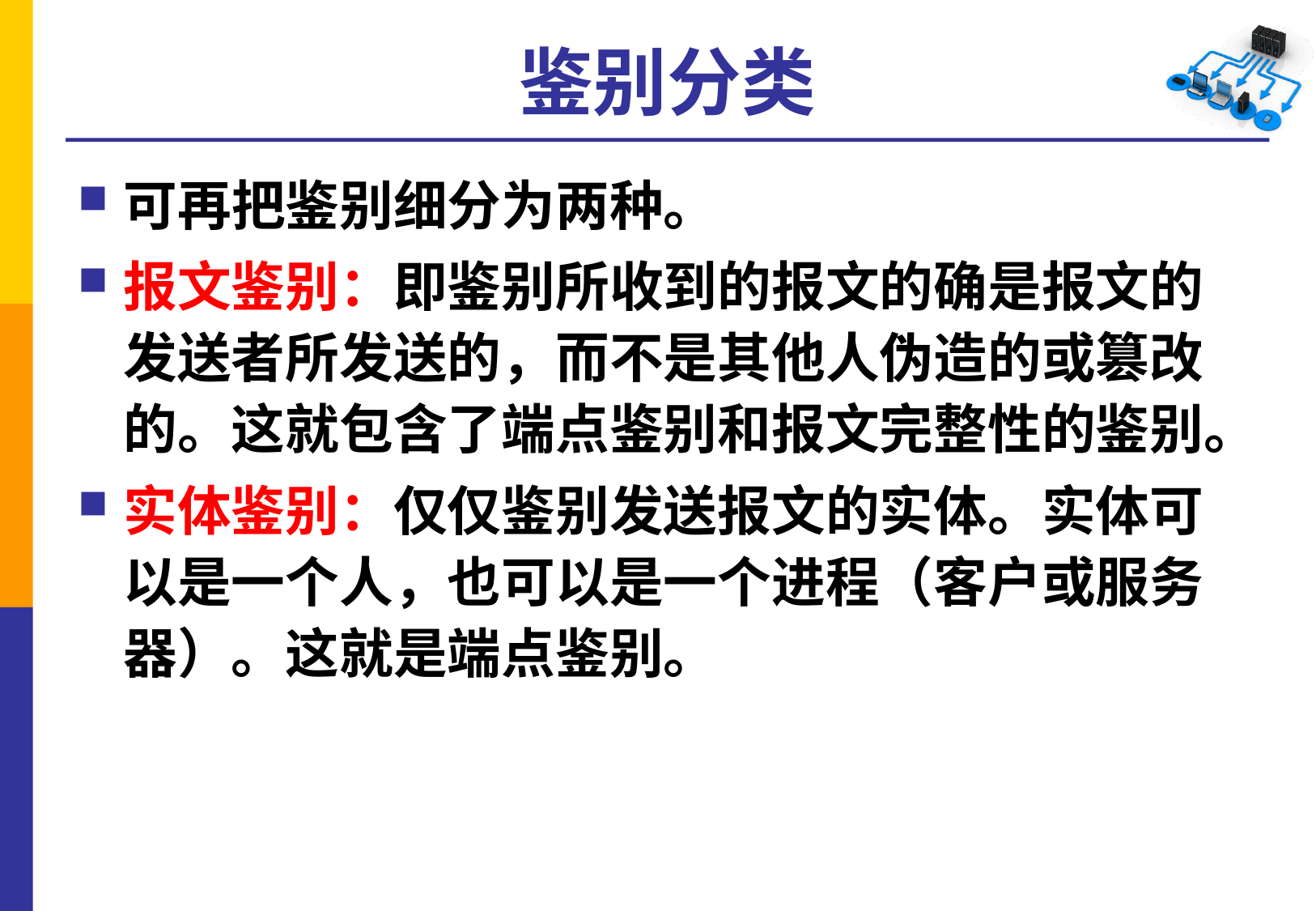

# 鉴别分类
可再把鉴别细分为两种。
报文鉴别：即鉴别所收到的报文的确是报文的发送者所发送的，而不是其他人伪造的或篡改的。这就包含了端点鉴别和报文完整性的鉴别。
实体鉴别：仅仅鉴别发送报文的实体。实体可以是一个人，也可以是一个进程（客户或服务器）。这就是端点鉴别。